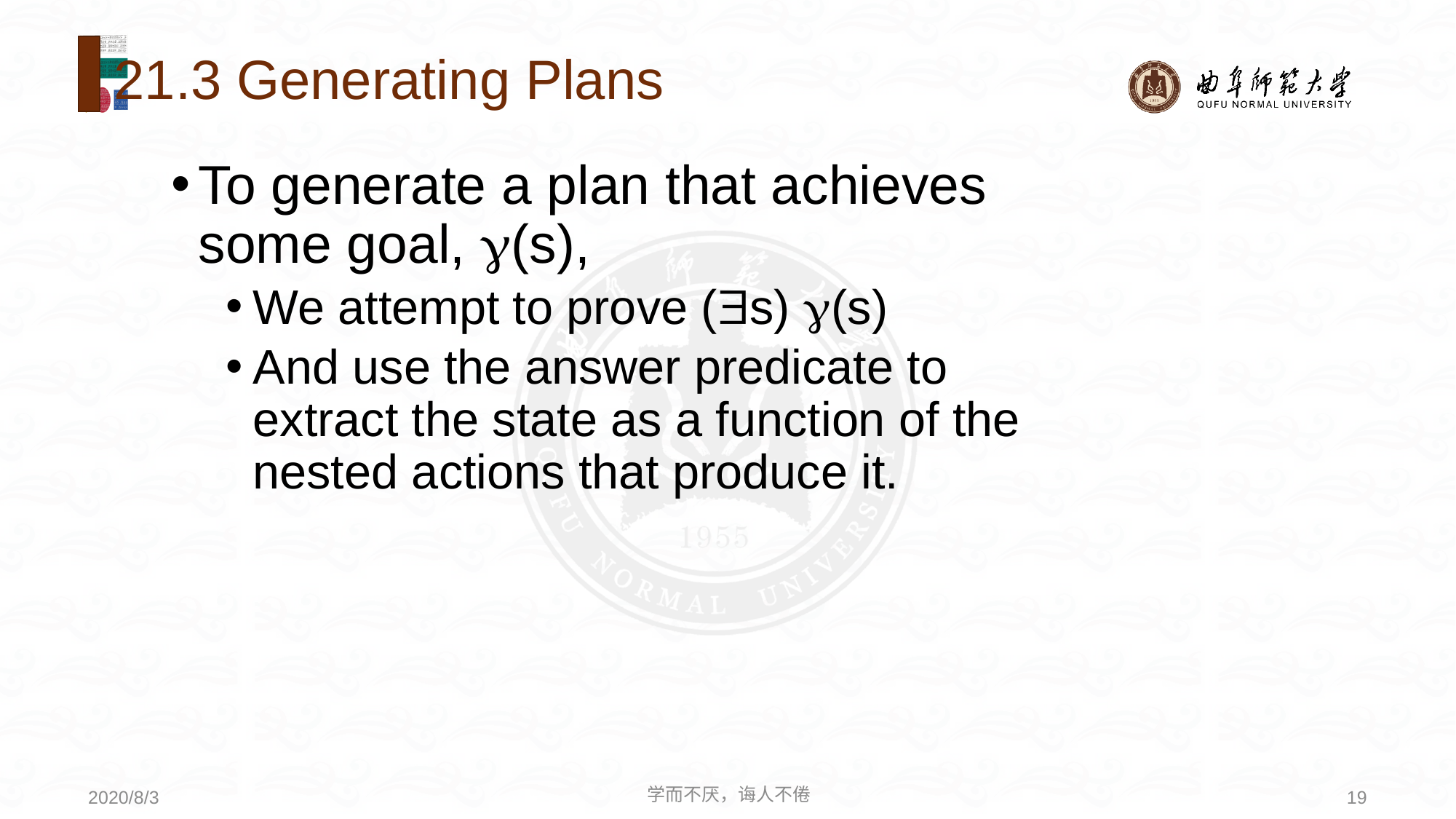

# 21.3 Generating Plans
To generate a plan that achieves some goal, γ(s),
We attempt to prove (∃s) γ(s)
And use the answer predicate to extract the state as a function of the nested actions that produce it.
学而不厌，诲人不倦
19
2020/8/3